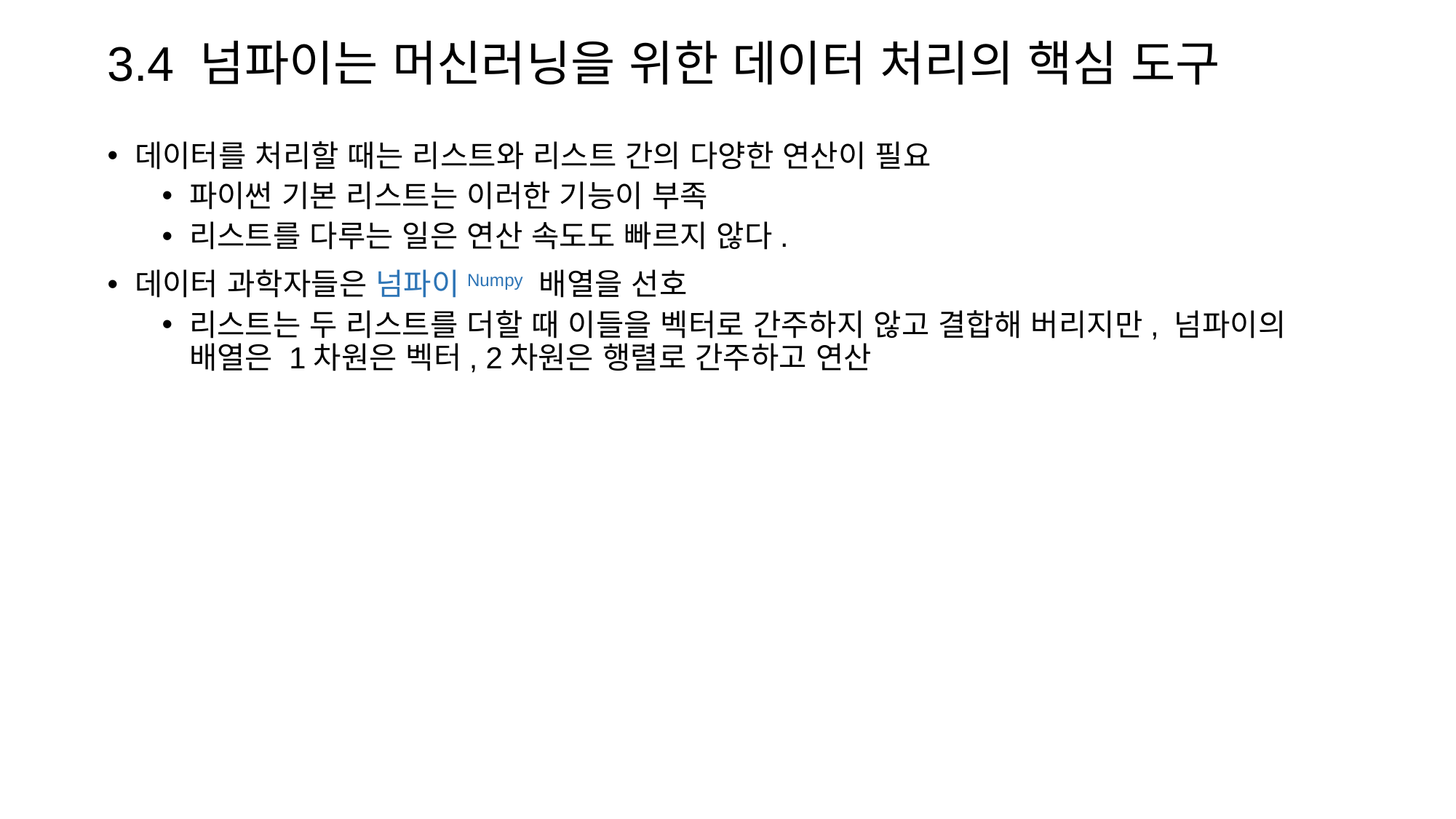

# 3.4 넘파이는 머신러닝을 위한 데이터 처리의 핵심 도구
데이터를 처리할 때는 리스트와 리스트 간의 다양한 연산이 필요
파이썬 기본 리스트는 이러한 기능이 부족
리스트를 다루는 일은 연산 속도도 빠르지 않다.
데이터 과학자들은 넘파이Numpy 배열을 선호
리스트는 두 리스트를 더할 때 이들을 벡터로 간주하지 않고 결합해 버리지만, 넘파이의 배열은 1차원은 벡터, 2차원은 행렬로 간주하고 연산